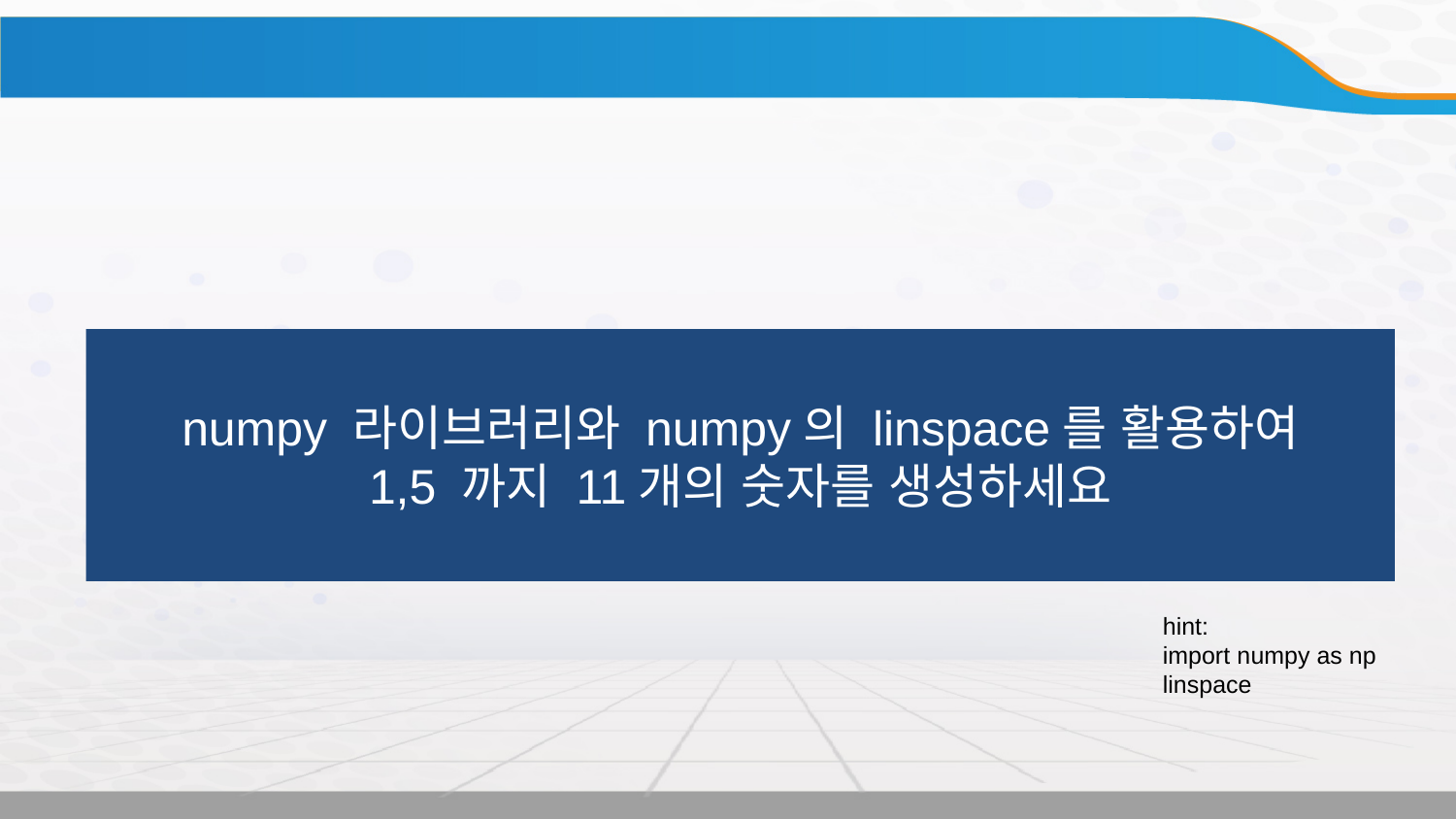

실습
numpy 라이브러리와 numpy의 linspace를 활용하여
1,5 까지 11개의 숫자를 생성하세요
hint:
import numpy as np
linspace